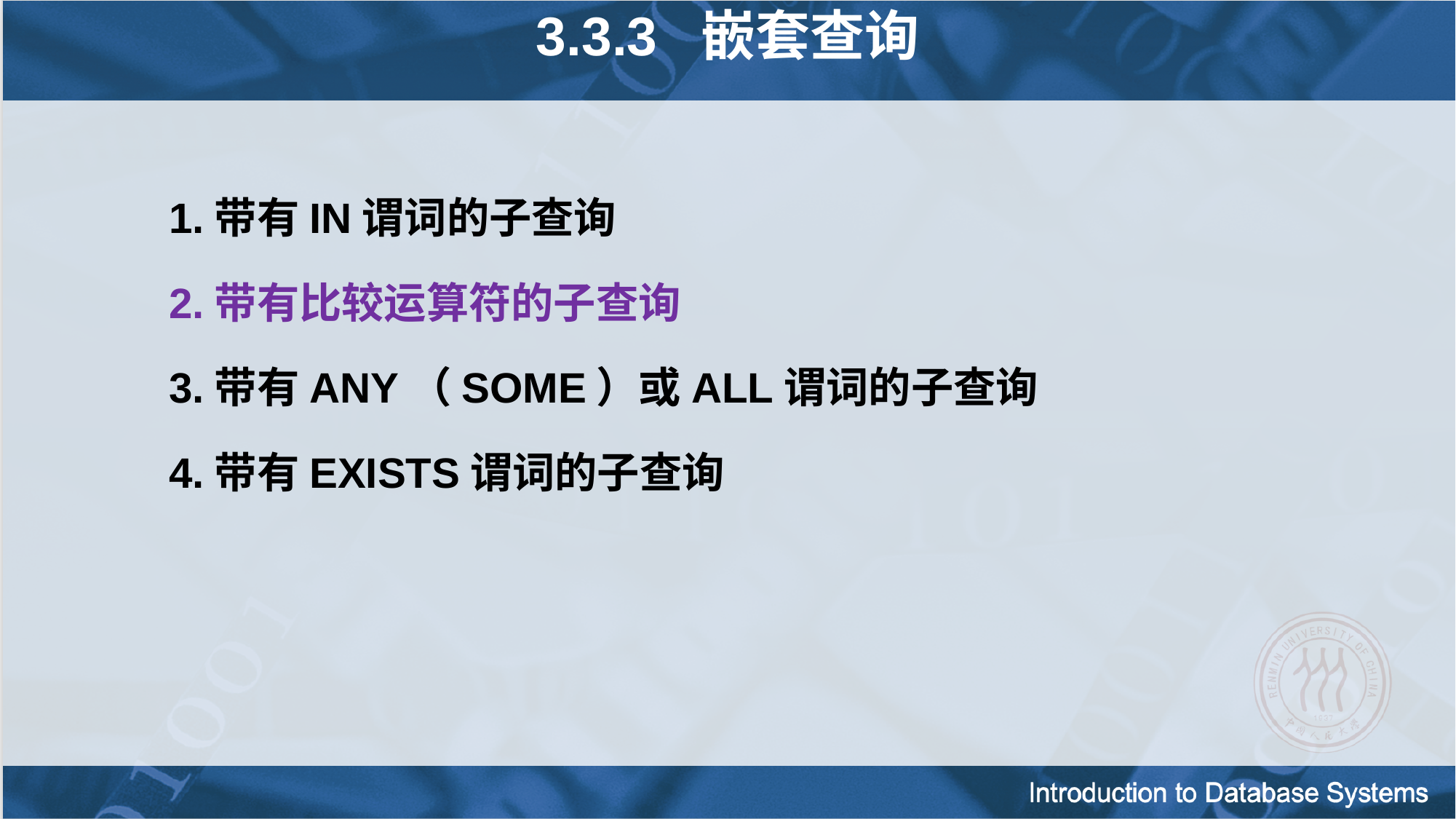

3.3.3  嵌套查询
  1.带有IN谓词的子查询
  2.带有比较运算符的子查询
  3.带有ANY（SOME）或ALL谓词的子查询
  4.带有EXISTS谓词的子查询